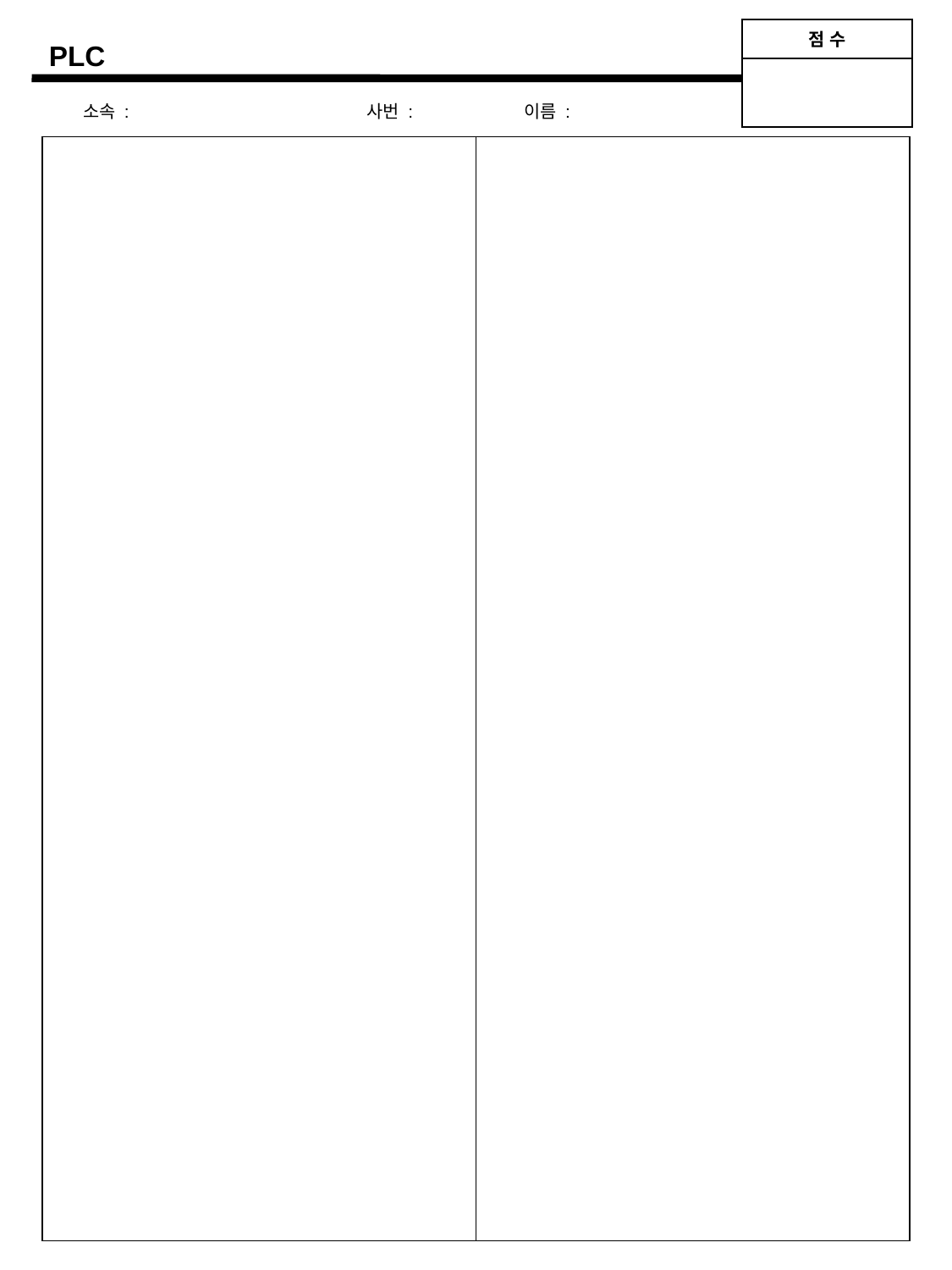

| 점 수 |
| --- |
|  |
PLC

소속 :                                                사번 :                      이름 :